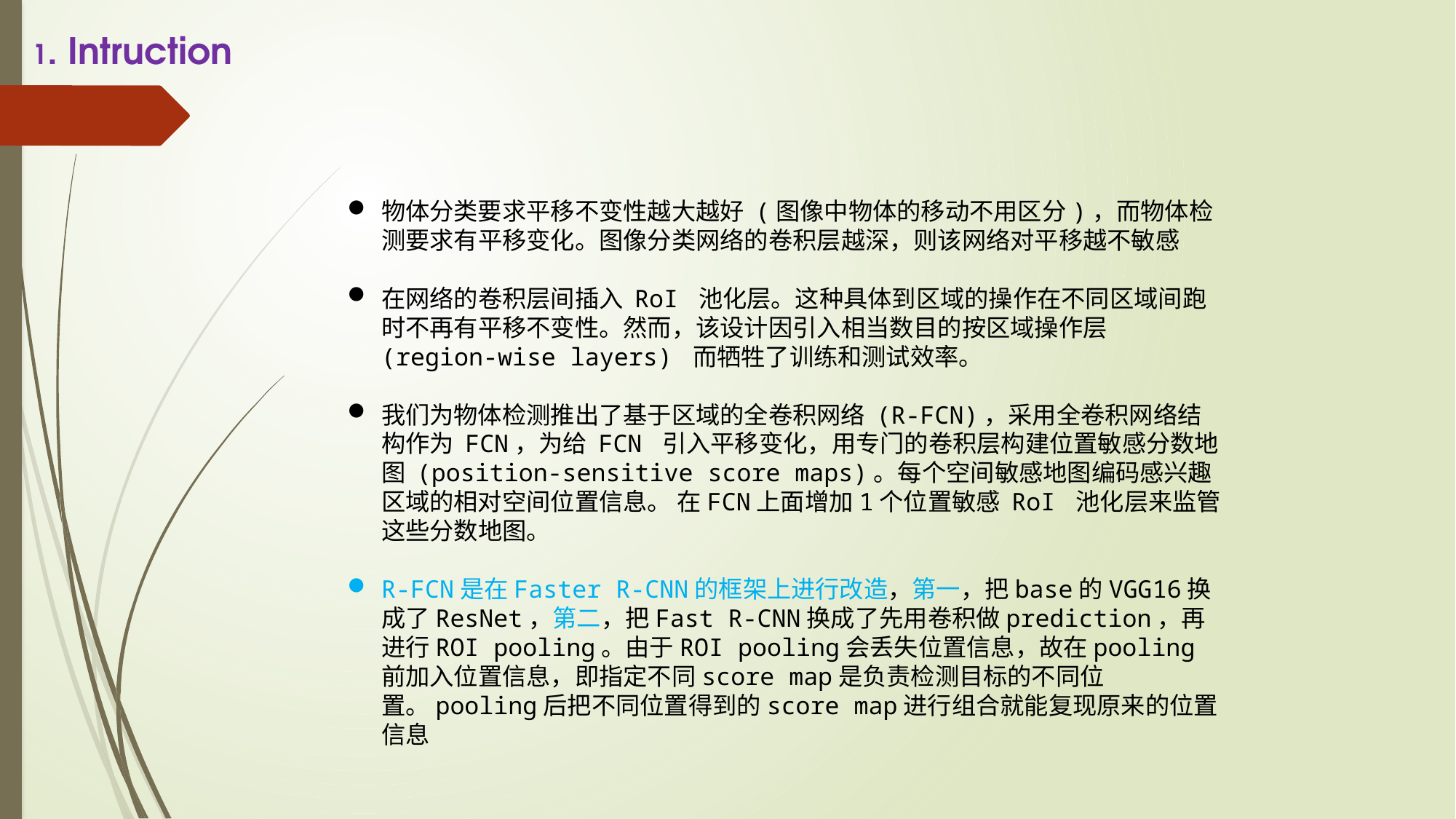

1. Intruction
物体分类要求平移不变性越大越好 (图像中物体的移动不用区分)，而物体检测要求有平移变化。图像分类网络的卷积层越深，则该网络对平移越不敏感

在网络的卷积层间插入 RoI 池化层。这种具体到区域的操作在不同区域间跑时不再有平移不变性。然而，该设计因引入相当数目的按区域操作层 (region-wise layers) 而牺牲了训练和测试效率。

我们为物体检测推出了基于区域的全卷积网络 (R-FCN)，采用全卷积网络结构作为 FCN，为给 FCN 引入平移变化，用专门的卷积层构建位置敏感分数地图 (position-sensitive score maps)。每个空间敏感地图编码感兴趣区域的相对空间位置信息。 在FCN上面增加1个位置敏感 RoI 池化层来监管这些分数地图。

R-FCN是在Faster R-CNN的框架上进行改造，第一，把base的VGG16换成了ResNet，第二，把Fast R-CNN换成了先用卷积做prediction，再进行ROI pooling。由于ROI pooling会丢失位置信息，故在pooling前加入位置信息，即指定不同score map是负责检测目标的不同位置。pooling后把不同位置得到的score map进行组合就能复现原来的位置信息